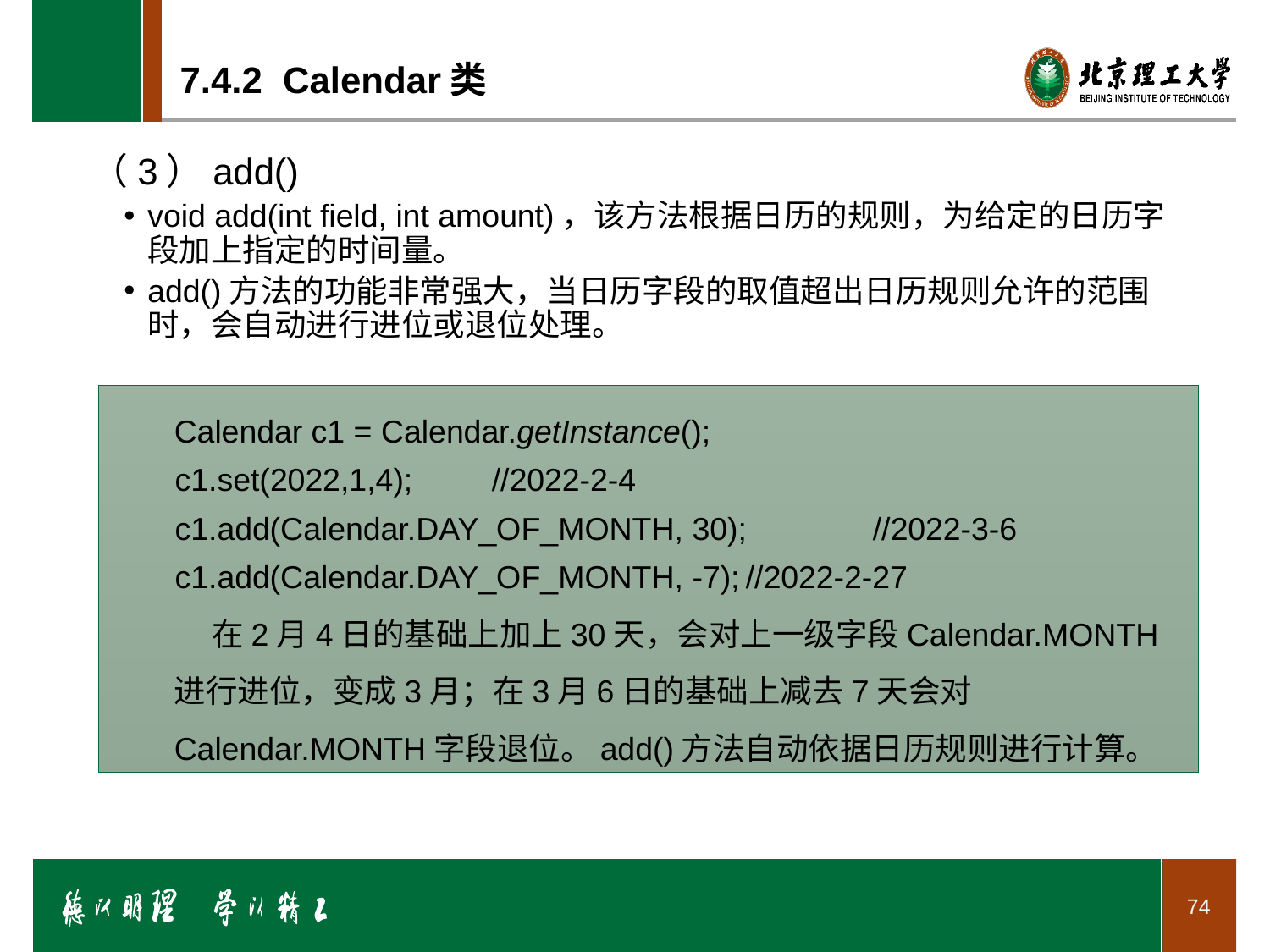

# 7.4.2  Calendar类
（3）add()
void add(int field, int amount)，该方法根据日历的规则，为给定的日历字段加上指定的时间量。
add()方法的功能非常强大，当日历字段的取值超出日历规则允许的范围时，会自动进行进位或退位处理。
Calendar c1 = Calendar.getInstance();
   c1.set(2022,1,4);	//2022-2-4
   c1.add(Calendar.DAY_OF_MONTH, 30);	//2022-3-6
   c1.add(Calendar.DAY_OF_MONTH, -7);	//2022-2-27
在2月4日的基础上加上30天，会对上一级字段Calendar.MONTH进行进位，变成3月；在3月6日的基础上减去7天会对Calendar.MONTH字段退位。add()方法自动依据日历规则进行计算。